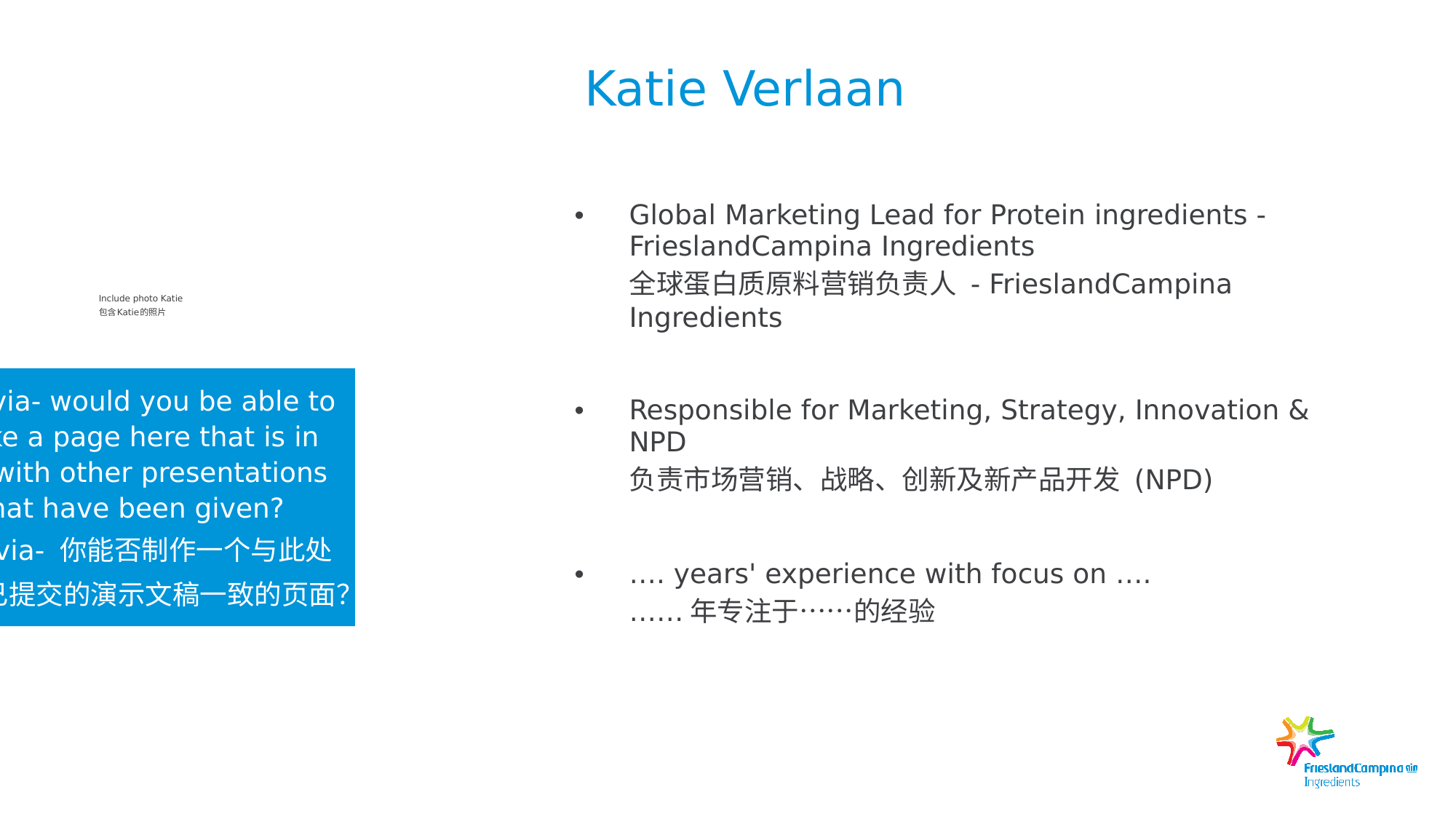

# Katie Verlaan
Global Marketing Lead for Protein ingredients - FrieslandCampina Ingredients
全球蛋白质原料营销负责人 - FrieslandCampina Ingredients

Responsible for Marketing, Strategy, Innovation & NPD
负责市场营销、战略、创新及新产品开发 (NPD)

…. years' experience with focus on ….
……年专注于……的经验

Include photo Katie
包含Katie的照片
@Olivia- would you be able to make a page here that is in line with other presentations that have been given?
@Olivia- 你能否制作一个与此处其他已提交的演示文稿一致的页面？
2